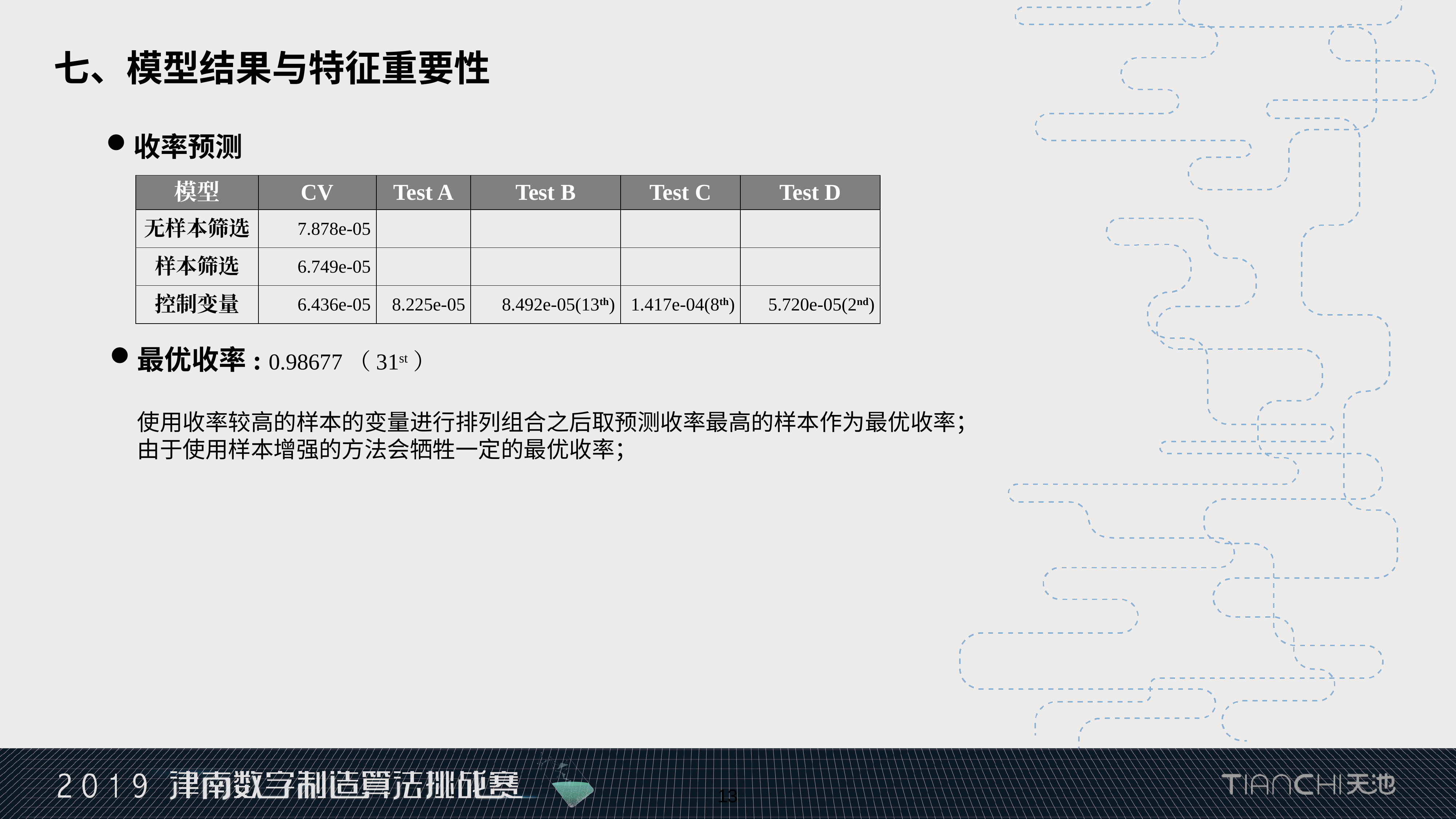

七、模型结果与特征重要性
收率预测
| 模型 | CV | Test A | Test B | Test C | Test D |
| --- | --- | --- | --- | --- | --- |
| 无样本筛选 | 7.878e-05 |  |  |  |  |
| 样本筛选 | 6.749e-05 |  |  |  |  |
| 控制变量 | 6.436e-05 | 8.225e-05 | 8.492e-05(13th) | 1.417e-04(8th) | 5.720e-05(2nd) |
最优收率: 0.98677（31st）
使用收率较高的样本的变量进行排列组合之后取预测收率最高的样本作为最优收率；
由于使用样本增强的方法会牺牲一定的最优收率；
13